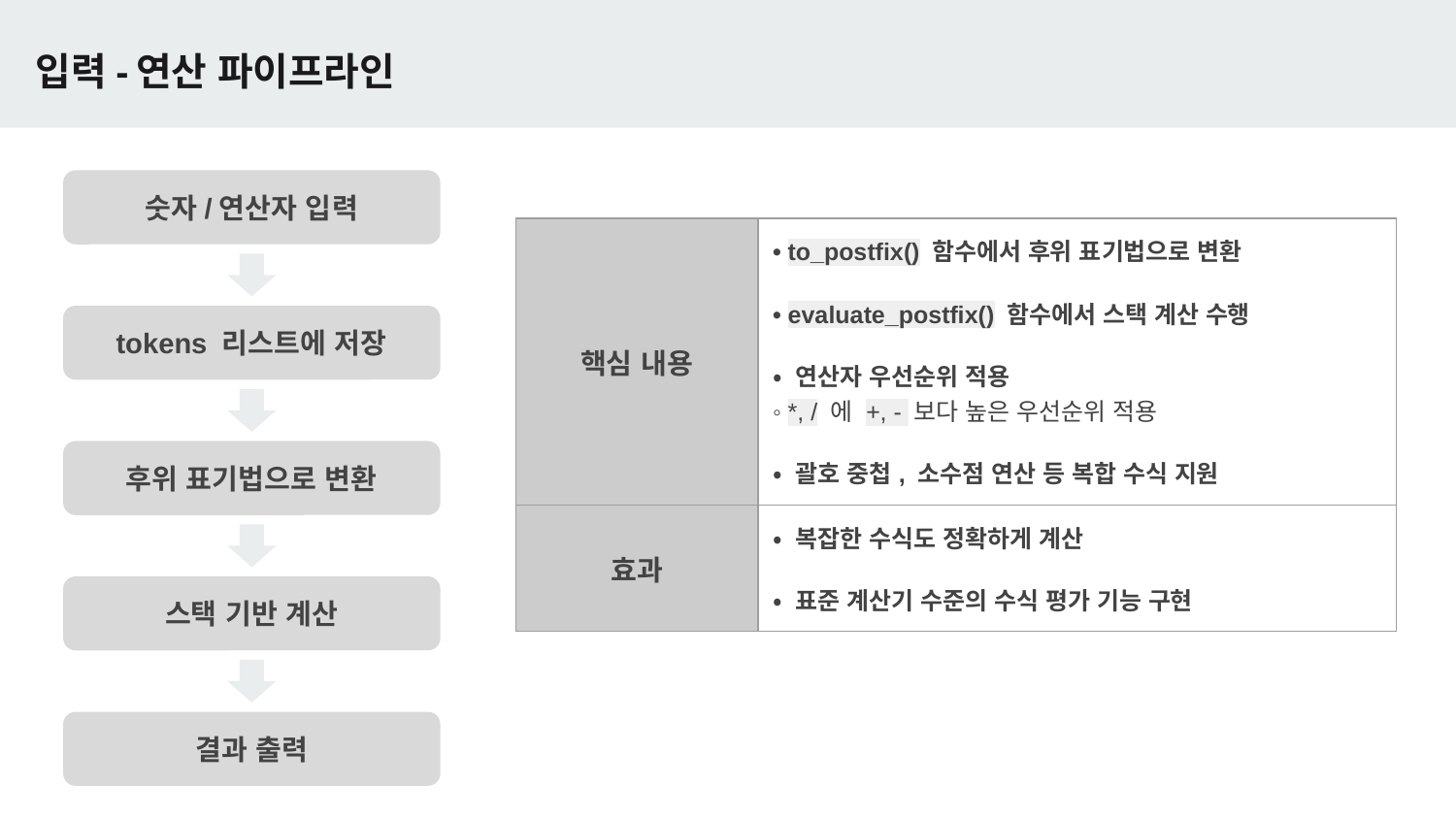

# 입력-연산 파이프라인
숫자/연산자 입력

tokens 리스트에 저장

후위 표기법으로 변환

스택 기반 계산

결과 출력
| 핵심 내용 | • to\_postfix() 함수에서 후위 표기법으로 변환 • evaluate\_postfix() 함수에서 스택 계산 수행 • 연산자 우선순위 적용 ◦ \*, / 에 +, - 보다 높은 우선순위 적용 • 괄호 중첩, 소수점 연산 등 복합 수식 지원 |
| --- | --- |
| 효과 | • 복잡한 수식도 정확하게 계산 • 표준 계산기 수준의 수식 평가 기능 구현 |